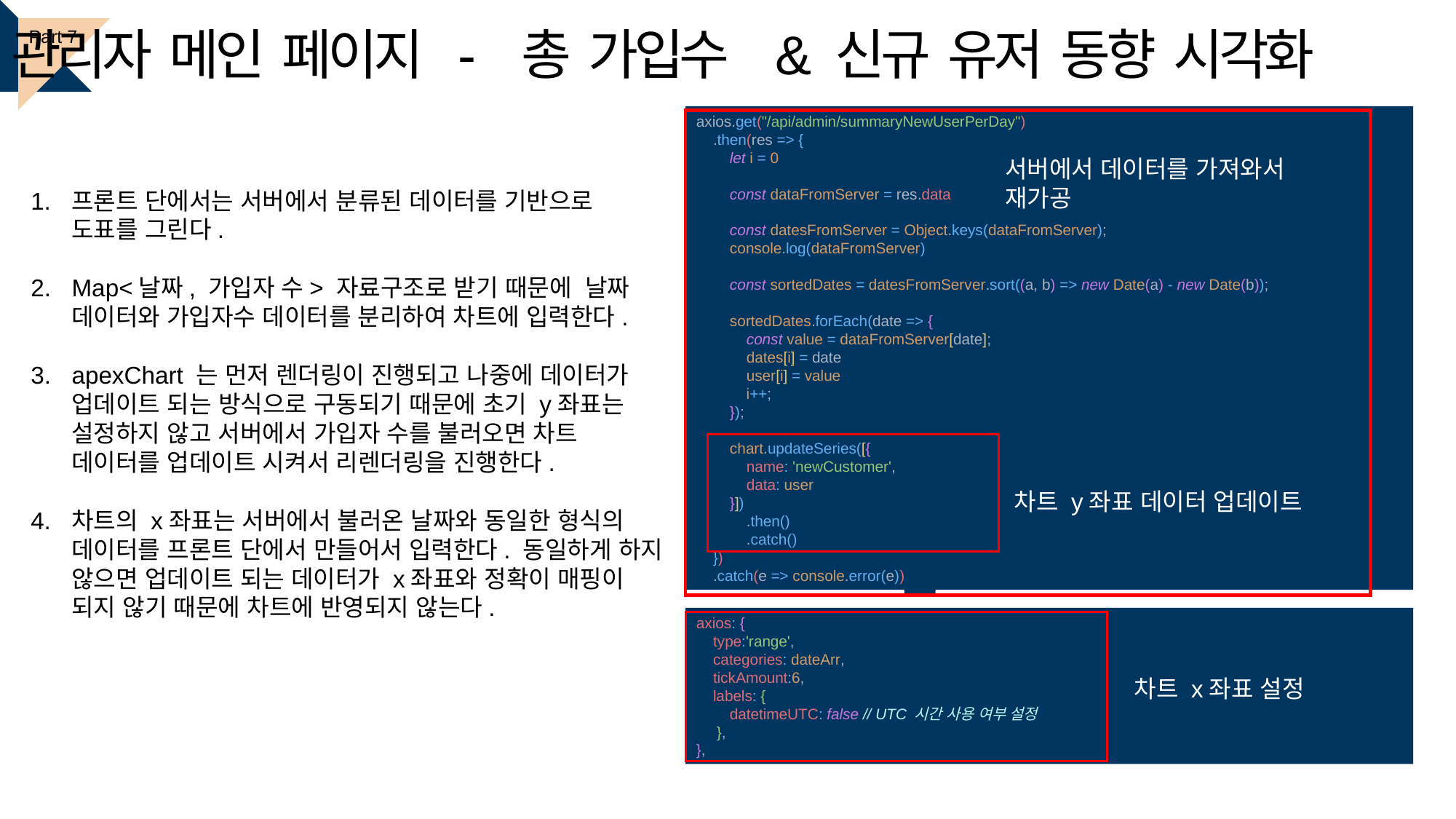

관리자  메인  페이지  -   총  가입수   & 신규  유저  동향  시각화

Part 7

axios.get("/api/admin/summaryNewUserPerDay")
    .then(res => {
        let i = 0
        const dataFromServer = res.data
        const datesFromServer = Object.keys(dataFromServer);
        console.log(dataFromServer)
        const sortedDates = datesFromServer.sort((a, b) => new Date(a) - new Date(b));
        sortedDates.forEach(date => {
            const value = dataFromServer[date];
            dates[i] = date
            user[i] = value
            i++;
        });
        chart.updateSeries([{
            name: 'newCustomer',
            data: user
        }])
            .then()
            .catch()
    })
    .catch(e => console.error(e))

서버에서 데이터를 가져와서 재가공
프론트 단에서는 서버에서 분류된 데이터를 기반으로 도표를 그린다.

Map<날짜, 가입자 수> 자료구조로 받기 때문에  날짜 데이터와 가입자수 데이터를 분리하여 차트에 입력한다.

apexChart 는 먼저 렌더링이 진행되고 나중에 데이터가 업데이트 되는 방식으로 구동되기 때문에 초기 y좌표는 설정하지 않고 서버에서 가입자 수를 불러오면 차트 데이터를 업데이트 시켜서 리렌더링을 진행한다.

차트의 x좌표는 서버에서 불러온 날짜와 동일한 형식의 데이터를 프론트 단에서 만들어서 입력한다. 동일하게 하지 않으면 업데이트 되는 데이터가 x좌표와 정확이 매핑이 되지 않기 때문에 차트에 반영되지 않는다.

차트 y좌표 데이터 업데이트

axios: {
    type:'range',
    categories: dateArr,
    tickAmount:6,
    labels: {
        datetimeUTC: false // UTC 시간 사용 여부 설정
    },
},

차트 x좌표 설정